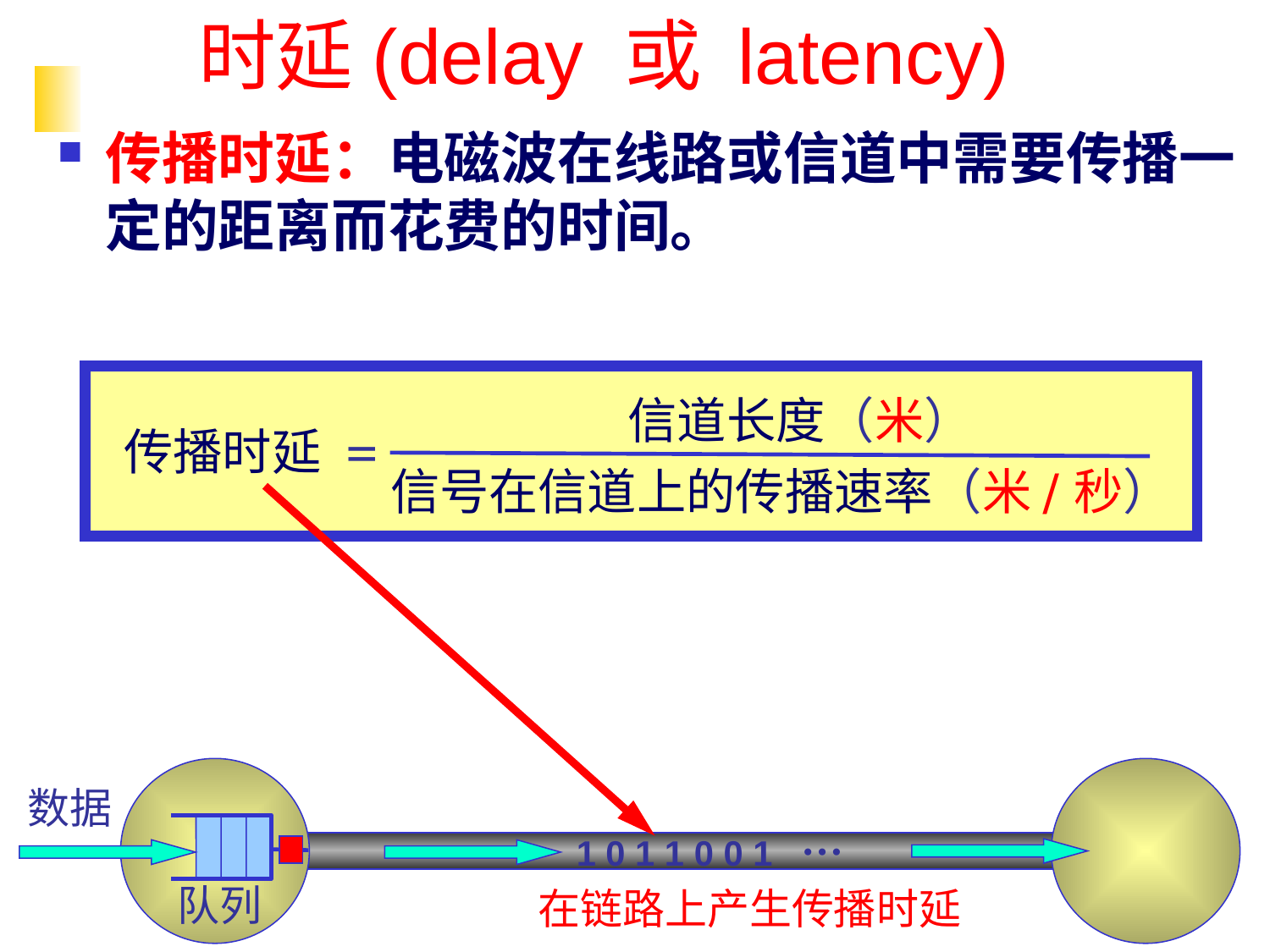

# 时延(delay 或 latency)
传播时延：电磁波在线路或信道中需要传播一定的距离而花费的时间。

信道长度（米）
传播时延 =

信号在信道上的传播速率（米/秒）

数据
…

1 0 1 1 0 0 1

队列
在链路上产生传播时延